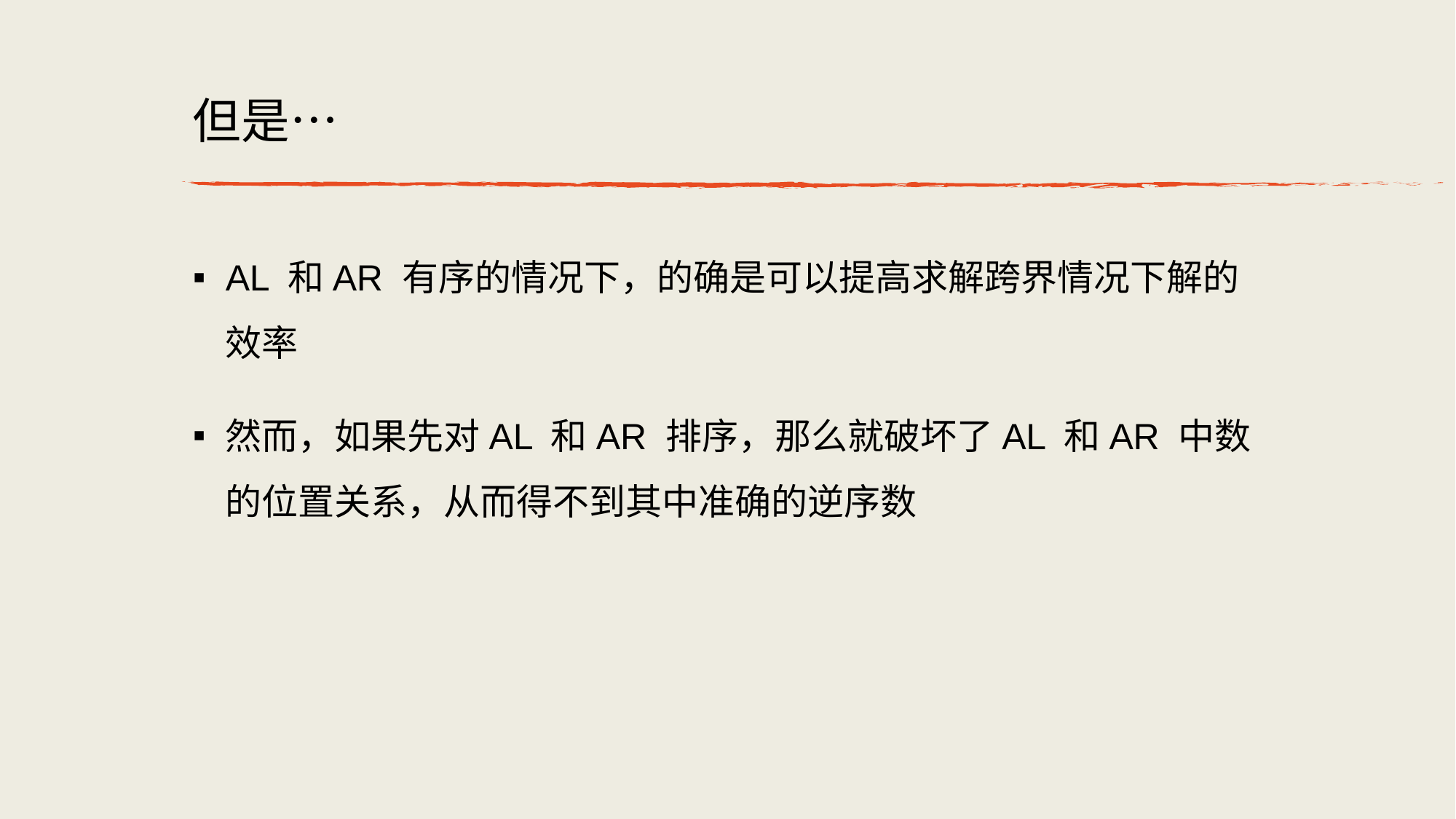

# 但是…
AL 和AR 有序的情况下，的确是可以提⾼求解跨界情况下解的效率
然⽽，如果先对AL 和AR 排序，那么就破坏了AL 和AR 中数的位置关系，从⽽得不到其中准确的逆序数